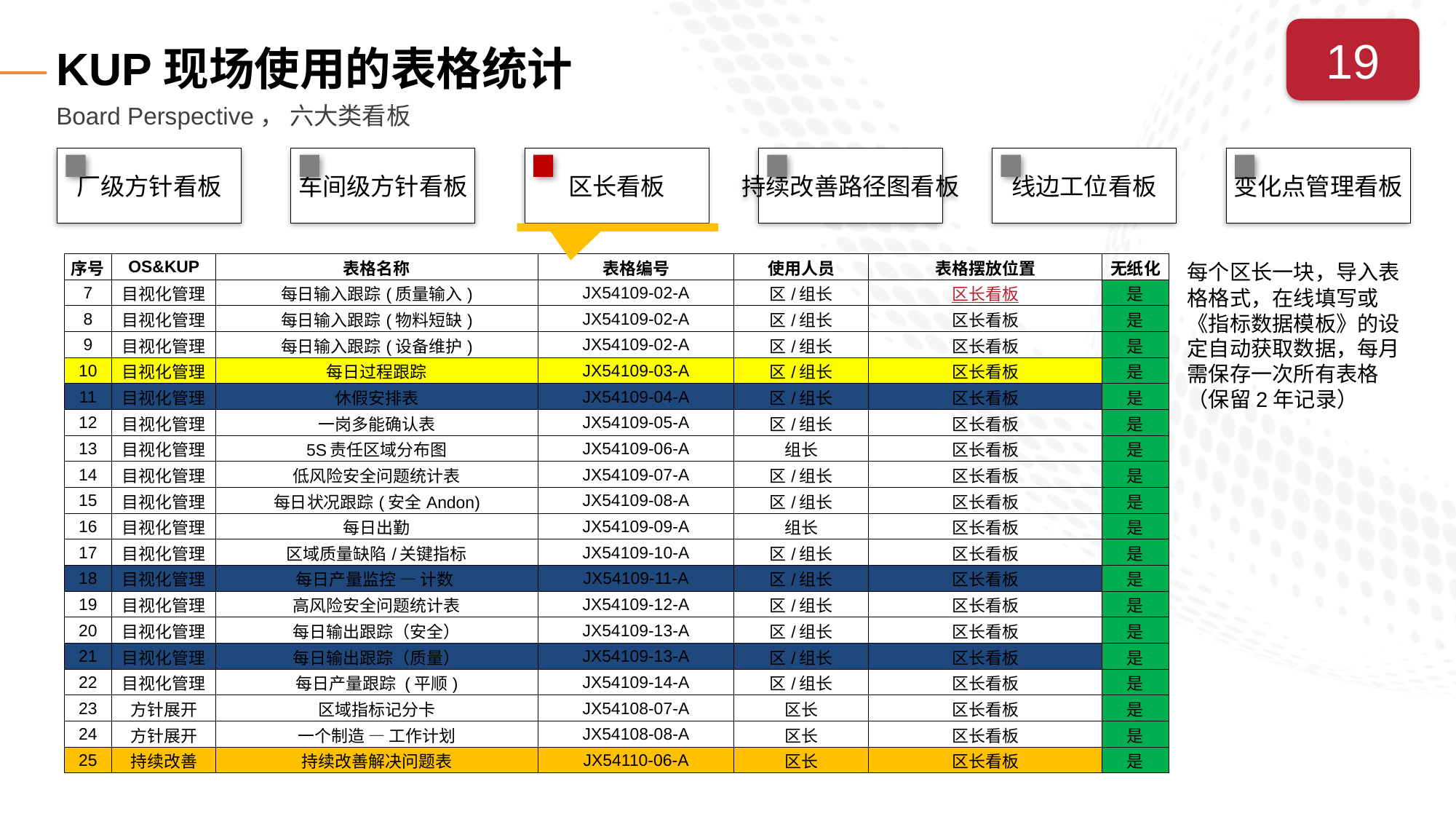

# KUP现场使用的表格统计
19
Board Perspective， 六大类看板
厂级方针看板

车间级方针看板

区长看板

持续改善路径图看板

线边工位看板

变化点管理看板

| 序号 | OS&KUP | 表格名称 | 表格编号 | 使用人员 | 表格摆放位置 | 无纸化 |
| --- | --- | --- | --- | --- | --- | --- |
| 7 | 目视化管理 | 每日输入跟踪(质量输入) | JX54109-02-A | 区/组长 | 区长看板 | 是 |
| 8 | 目视化管理 | 每日输入跟踪(物料短缺) | JX54109-02-A | 区/组长 | 区长看板 | 是 |
| 9 | 目视化管理 | 每日输入跟踪(设备维护) | JX54109-02-A | 区/组长 | 区长看板 | 是 |
| 10 | 目视化管理 | 每日过程跟踪 | JX54109-03-A | 区/组长 | 区长看板 | 是 |
| 11 | 目视化管理 | 休假安排表 | JX54109-04-A | 区/组长 | 区长看板 | 是 |
| 12 | 目视化管理 | 一岗多能确认表 | JX54109-05-A | 区/组长 | 区长看板 | 是 |
| 13 | 目视化管理 | 5S责任区域分布图 | JX54109-06-A | 组长 | 区长看板 | 是 |
| 14 | 目视化管理 | 低风险安全问题统计表 | JX54109-07-A | 区/组长 | 区长看板 | 是 |
| 15 | 目视化管理 | 每日状况跟踪(安全Andon) | JX54109-08-A | 区/组长 | 区长看板 | 是 |
| 16 | 目视化管理 | 每日出勤 | JX54109-09-A | 组长 | 区长看板 | 是 |
| 17 | 目视化管理 | 区域质量缺陷/关键指标 | JX54109-10-A | 区/组长 | 区长看板 | 是 |
| 18 | 目视化管理 | 每日产量监控 — 计数 | JX54109-11-A | 区/组长 | 区长看板 | 是 |
| 19 | 目视化管理 | 高风险安全问题统计表 | JX54109-12-A | 区/组长 | 区长看板 | 是 |
| 20 | 目视化管理 | 每日输出跟踪（安全） | JX54109-13-A | 区/组长 | 区长看板 | 是 |
| 21 | 目视化管理 | 每日输出跟踪（质量） | JX54109-13-A | 区/组长 | 区长看板 | 是 |
| 22 | 目视化管理 | 每日产量跟踪 (平顺) | JX54109-14-A | 区/组长 | 区长看板 | 是 |
| 23 | 方针展开 | 区域指标记分卡 | JX54108-07-A | 区长 | 区长看板 | 是 |
| 24 | 方针展开 | 一个制造 — 工作计划 | JX54108-08-A | 区长 | 区长看板 | 是 |
| 25 | 持续改善 | 持续改善解决问题表 | JX54110-06-A | 区长 | 区长看板 | 是 |
每个区长一块，导入表格格式，在线填写或《指标数据模板》的设定自动获取数据，每月需保存一次所有表格（保留2年记录）